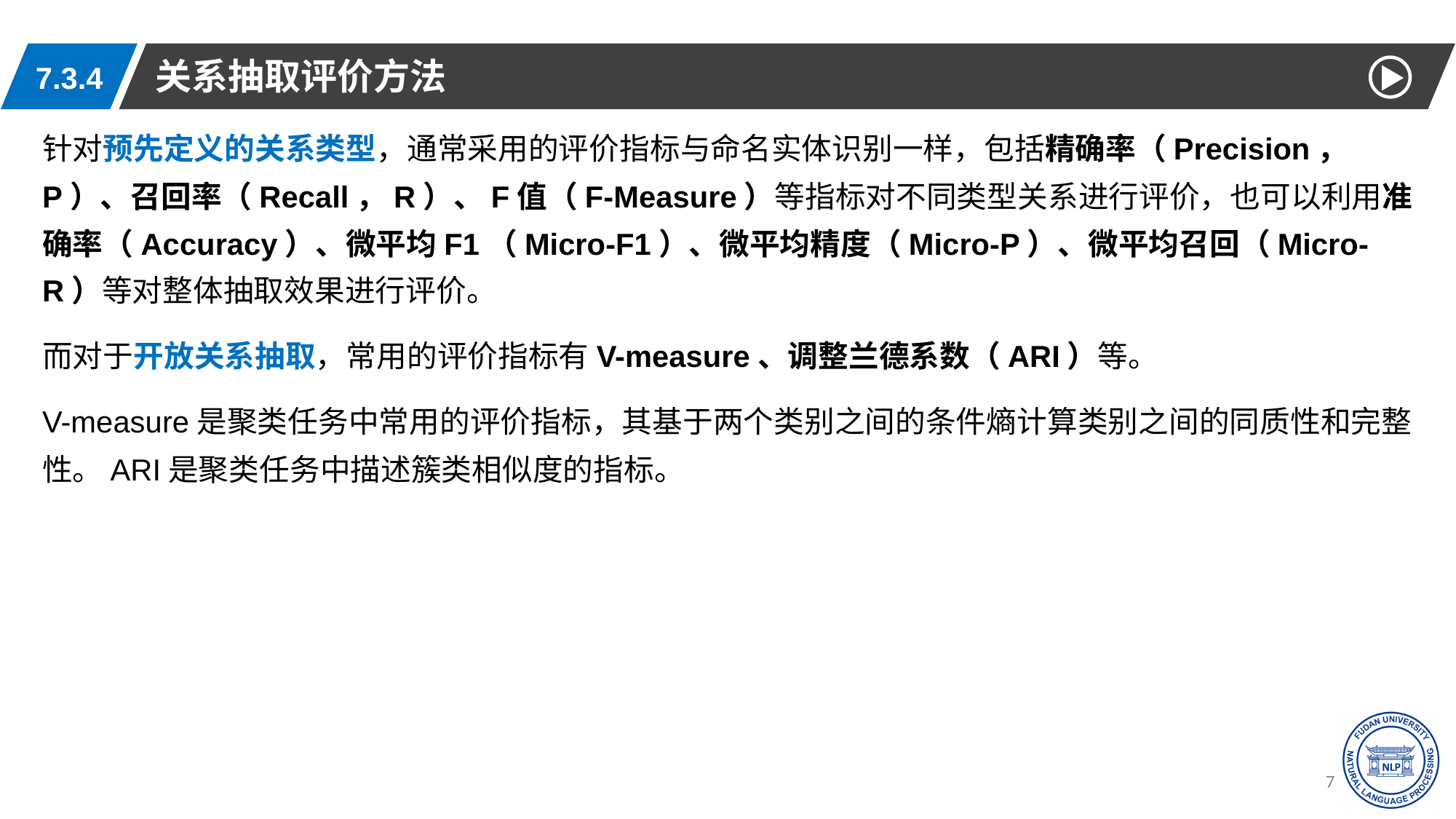

关系抽取评价方法
7.3.4

针对预先定义的关系类型，通常采用的评价指标与命名实体识别一样，包括精确率（Precision，P）、召回率（Recall，R）、F值（F-Measure）等指标对不同类型关系进行评价，也可以利用准确率（Accuracy）、微平均F1（Micro-F1）、微平均精度（Micro-P）、微平均召回（Micro-R）等对整体抽取效果进行评价。
而对于开放关系抽取，常用的评价指标有V-measure、调整兰德系数（ARI）等。
V-measure是聚类任务中常用的评价指标，其基于两个类别之间的条件熵计算类别之间的同质性和完整性。ARI是聚类任务中描述簇类相似度的指标。
78